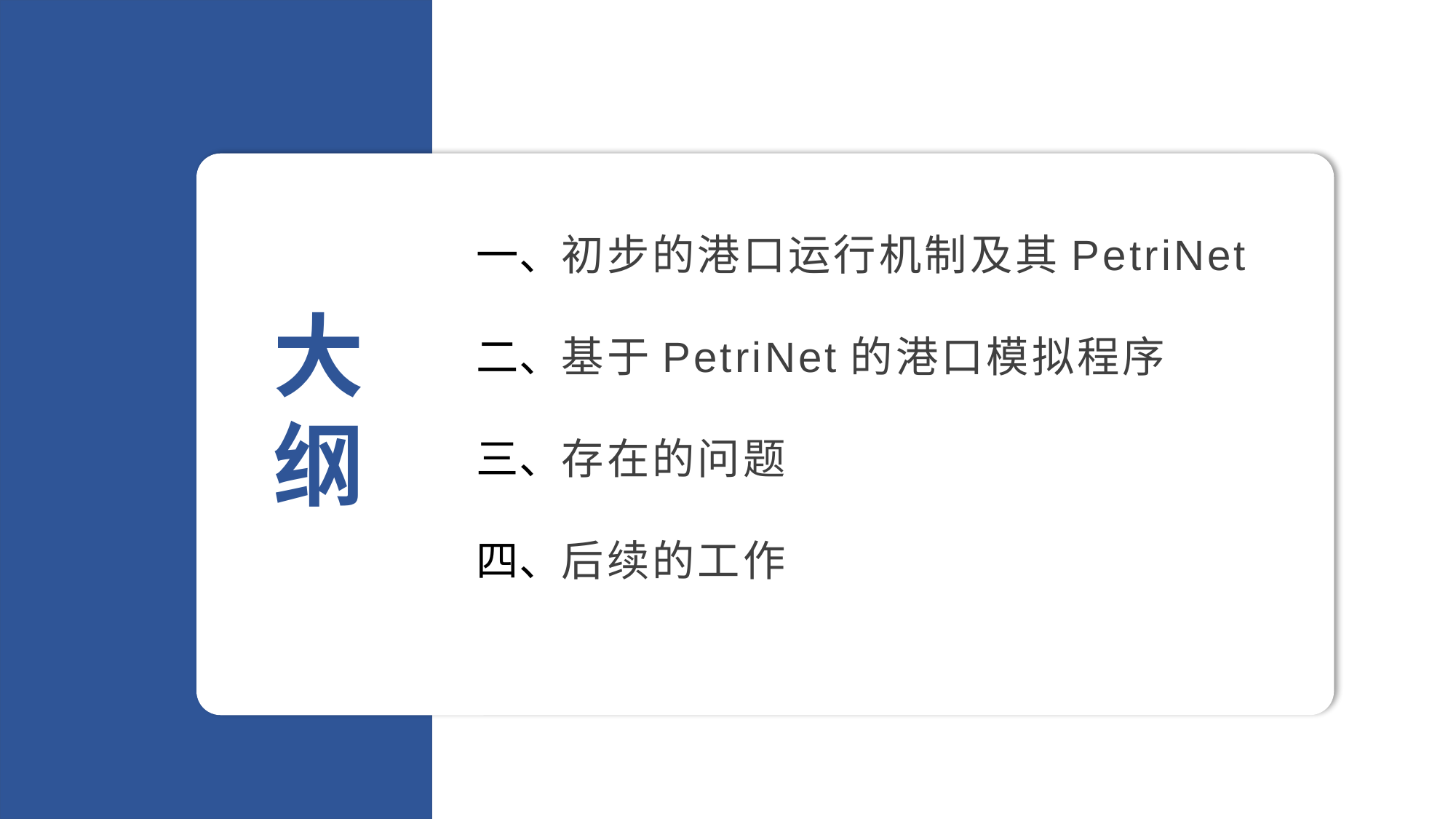

一、初步的港口运行机制及其PetriNet

二、基于PetriNet的港口模拟程序

三、存在的问题

四、后续的工作

大纲